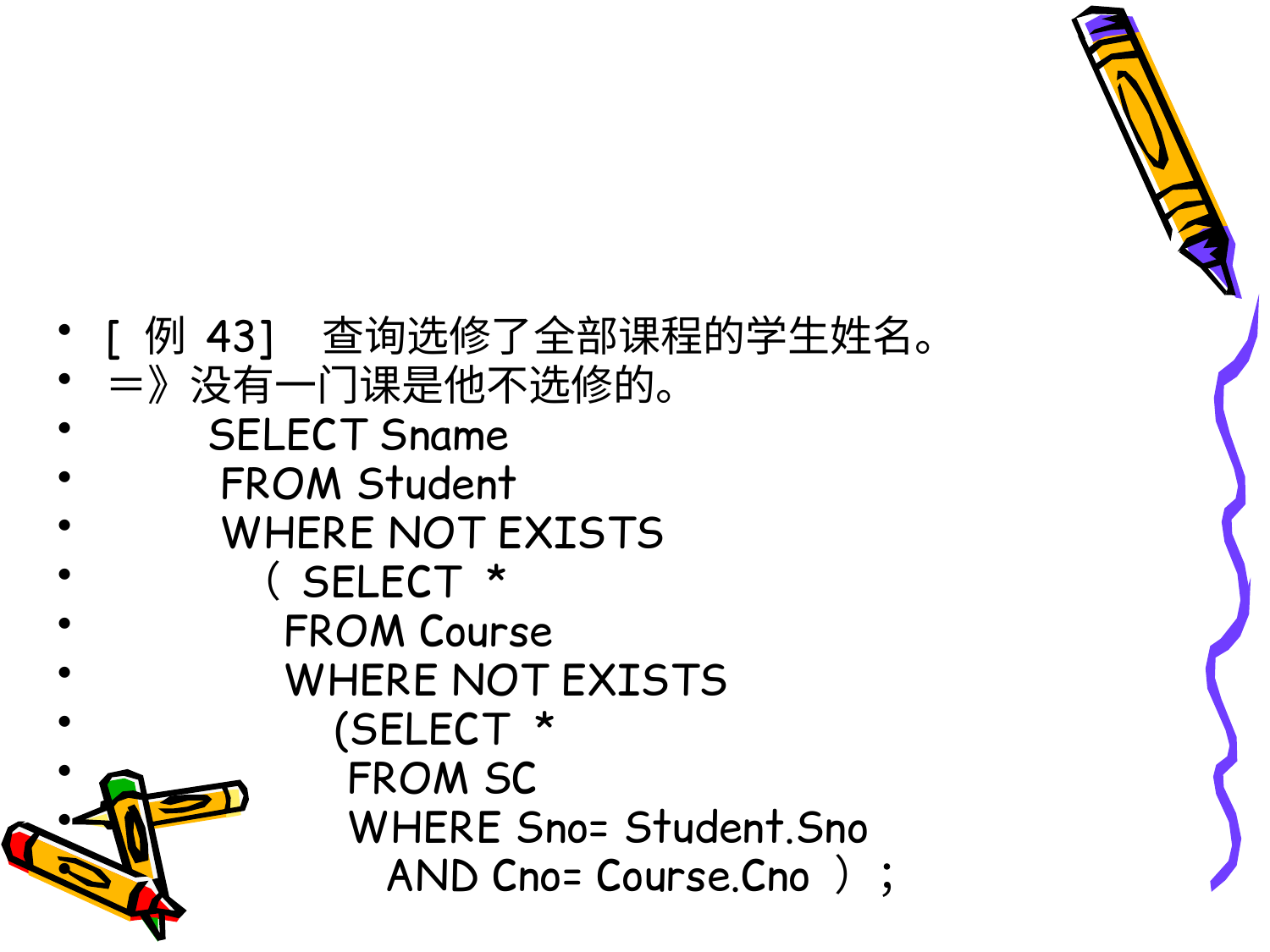

#

[ 例 43]   查询选修了全部课程的学生姓名。
＝》没有一门课是他不选修的。
        SELECT Sname
         FROM Student
         WHERE NOT EXISTS
             （ SELECT  *
              FROM Course
              WHERE NOT EXISTS
                  (SELECT  *
                   FROM SC
                   WHERE Sno= Student.Sno
                      AND Cno= Course.Cno ）；